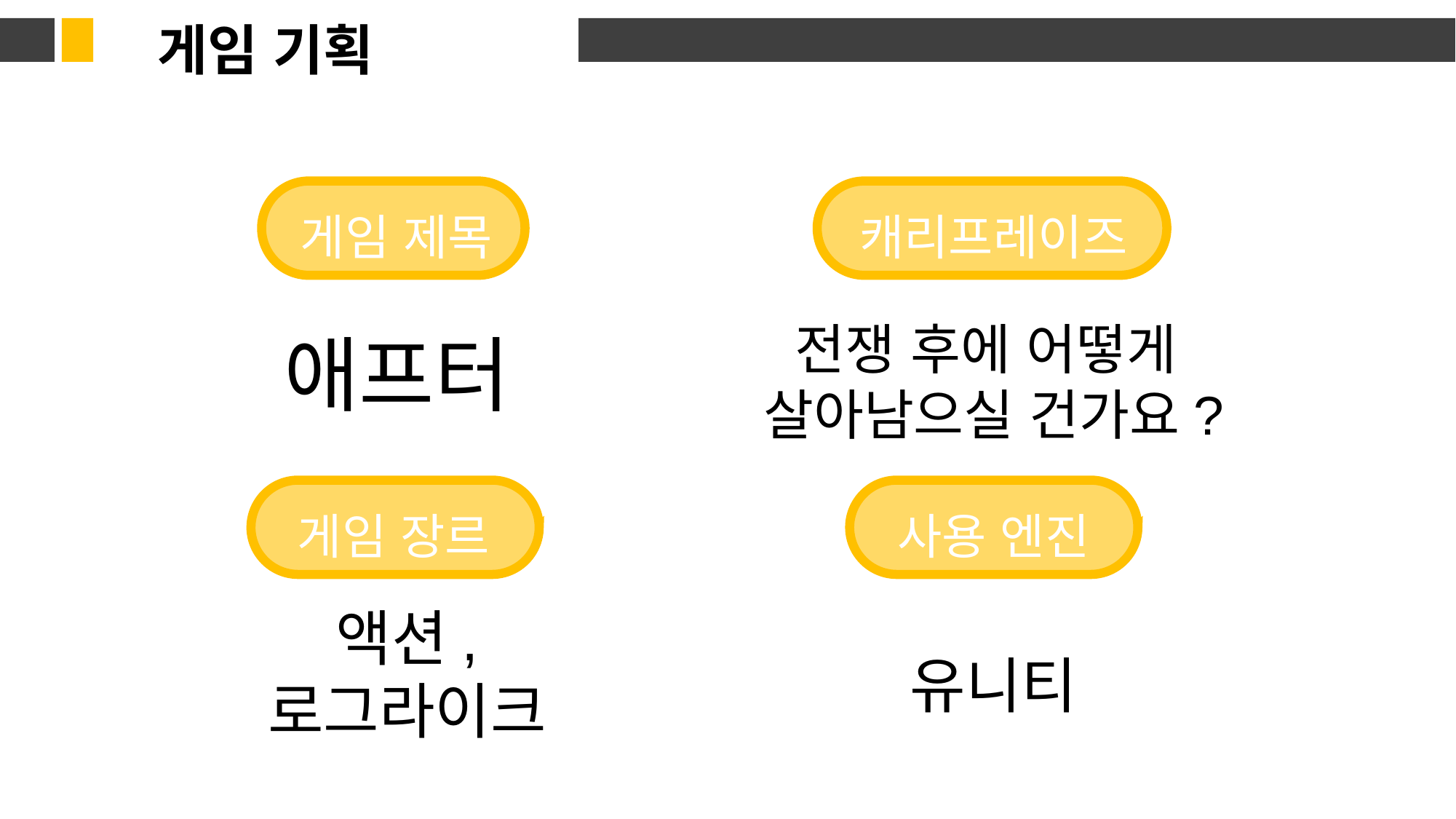

게임 기획

게임 제목
애프터

캐리프레이즈
전쟁 후에 어떻게
살아남으실 건가요?

게임 장르
액션,
로그라이크

사용 엔진
유니티